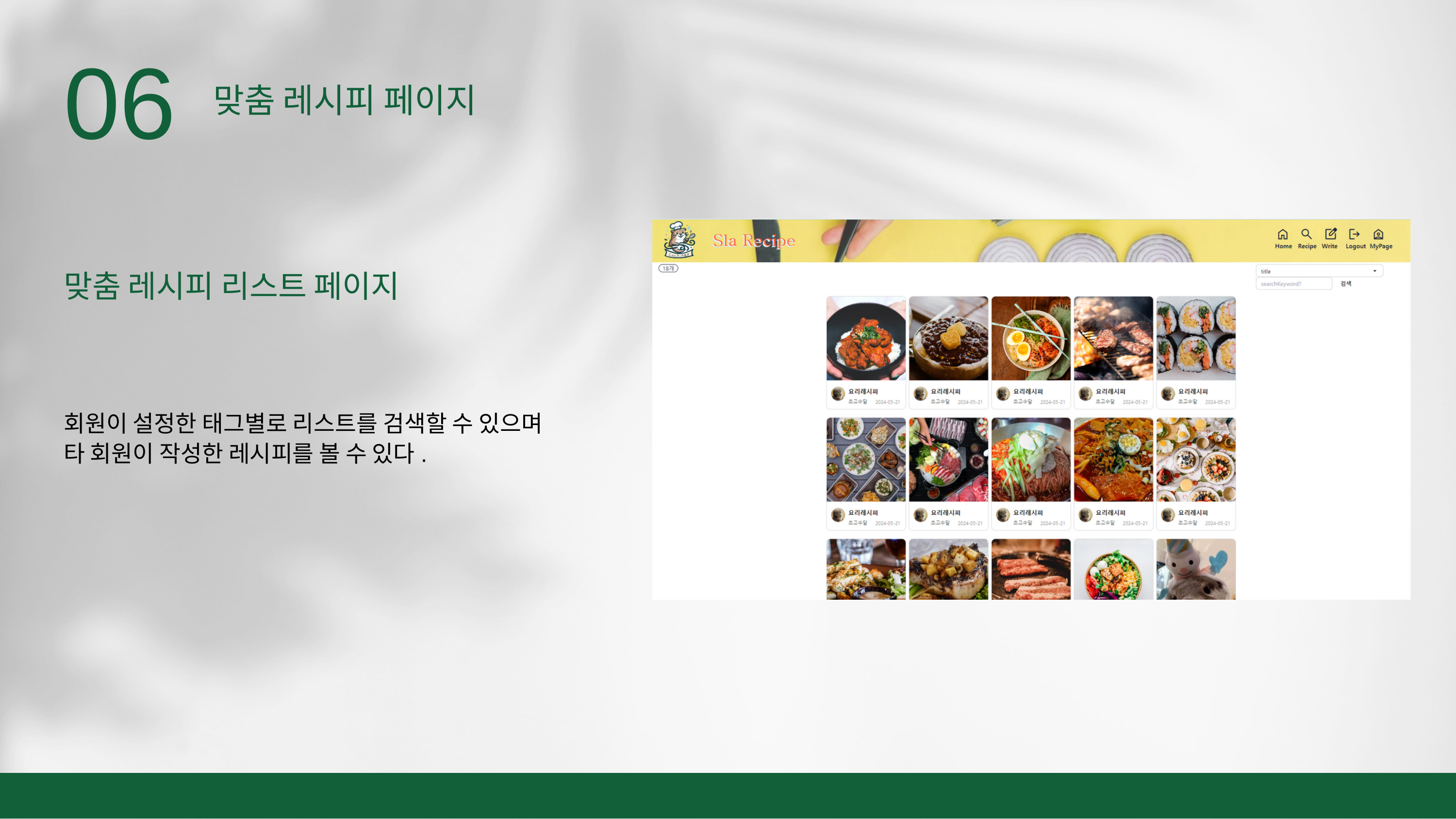

06
맞춤 레시피 페이지

맞춤 레시피 리스트 페이지
회원이 설정한 태그별로 리스트를 검색할 수 있으며
타 회원이 작성한 레시피를 볼 수 있다.